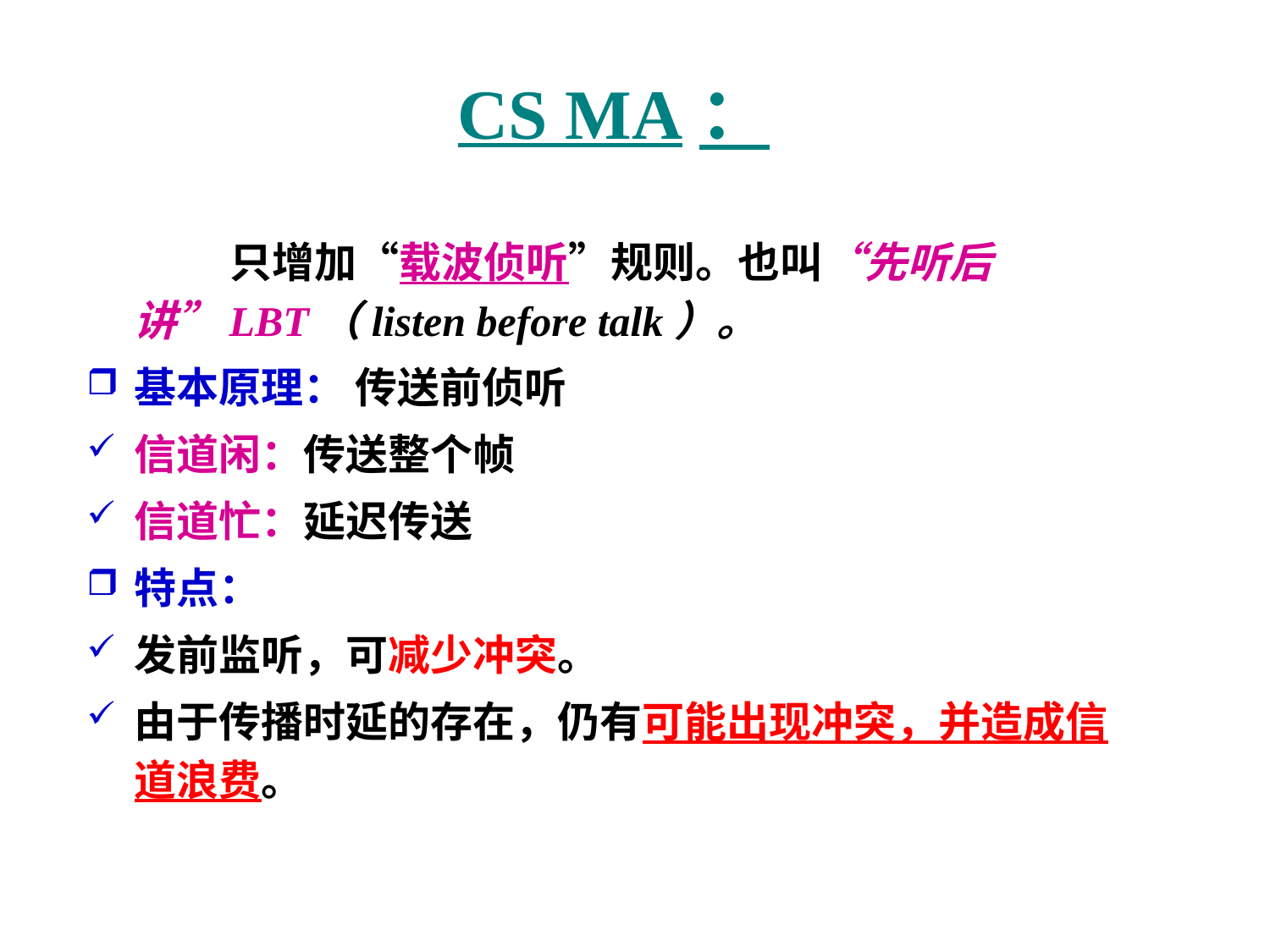

# CS MA：
              只增加“载波侦听”规则。也叫“先听后讲”LBT（listen before talk）。
基本原理： 传送前侦听
信道闲：传送整个帧
信道忙：延迟传送
特点：
发前监听，可减少冲突。
由于传播时延的存在，仍有可能出现冲突，并造成信道浪费。
65